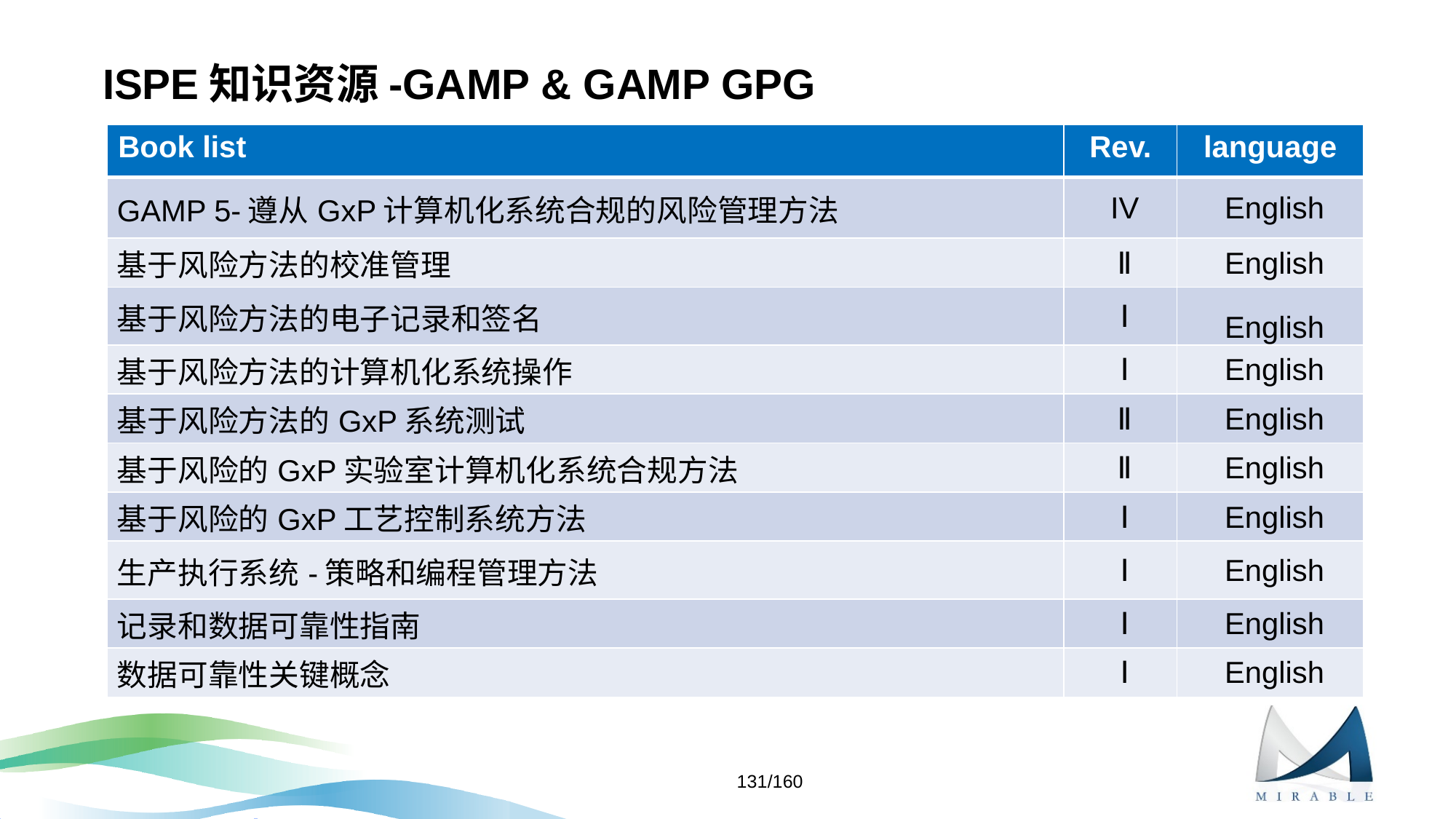

# ISPE知识资源-GAMP & GAMP GPG
| Book list | Rev. | language |
| --- | --- | --- |
| GAMP 5-遵从GxP计算机化系统合规的风险管理方法 | IV | English |
| 基于风险方法的校准管理 | Ⅱ | English |
| 基于风险方法的电子记录和签名 | Ⅰ | English |
| 基于风险方法的计算机化系统操作 | Ⅰ | English |
| 基于风险方法的GxP系统测试 | Ⅱ | English |
| 基于风险的GxP实验室计算机化系统合规方法 | Ⅱ | English |
| 基于风险的GxP工艺控制系统方法 | Ⅰ | English |
| 生产执行系统-策略和编程管理方法 | Ⅰ | English |
| 记录和数据可靠性指南 | Ⅰ | English |
| 数据可靠性关键概念 | Ⅰ | English |
131/160